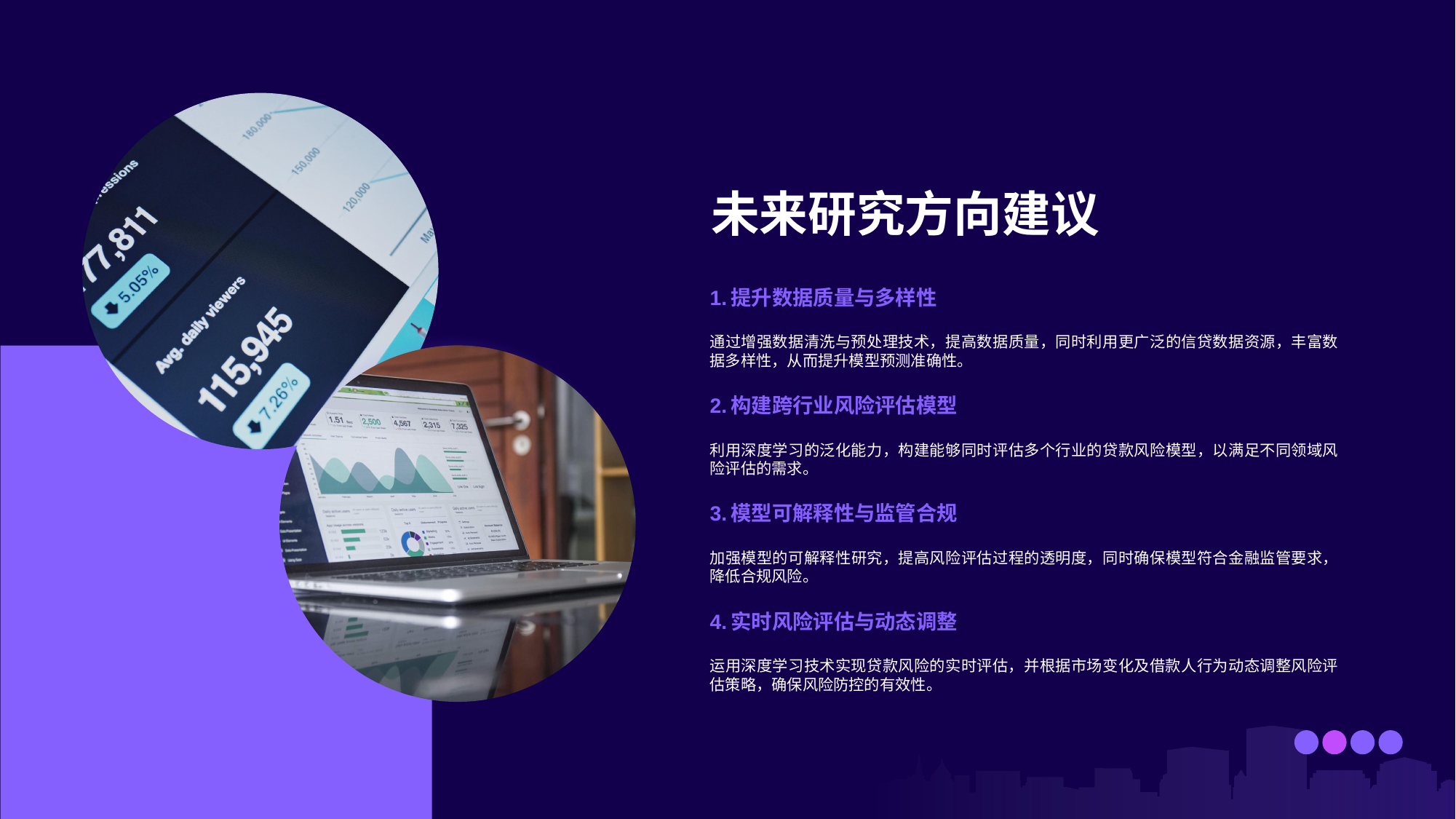

未来研究方向建议

1.提升数据质量与多样性
通过增强数据清洗与预处理技术，提高数据质量，同时利用更广泛的信贷数据资源，丰富数据多样性，从而提升模型预测准确性。
2.构建跨行业风险评估模型
利用深度学习的泛化能力，构建能够同时评估多个行业的贷款风险模型，以满足不同领域风险评估的需求。
3.模型可解释性与监管合规
加强模型的可解释性研究，提高风险评估过程的透明度，同时确保模型符合金融监管要求，降低合规风险。
4.实时风险评估与动态调整
运用深度学习技术实现贷款风险的实时评估，并根据市场变化及借款人行为动态调整风险评估策略，确保风险防控的有效性。